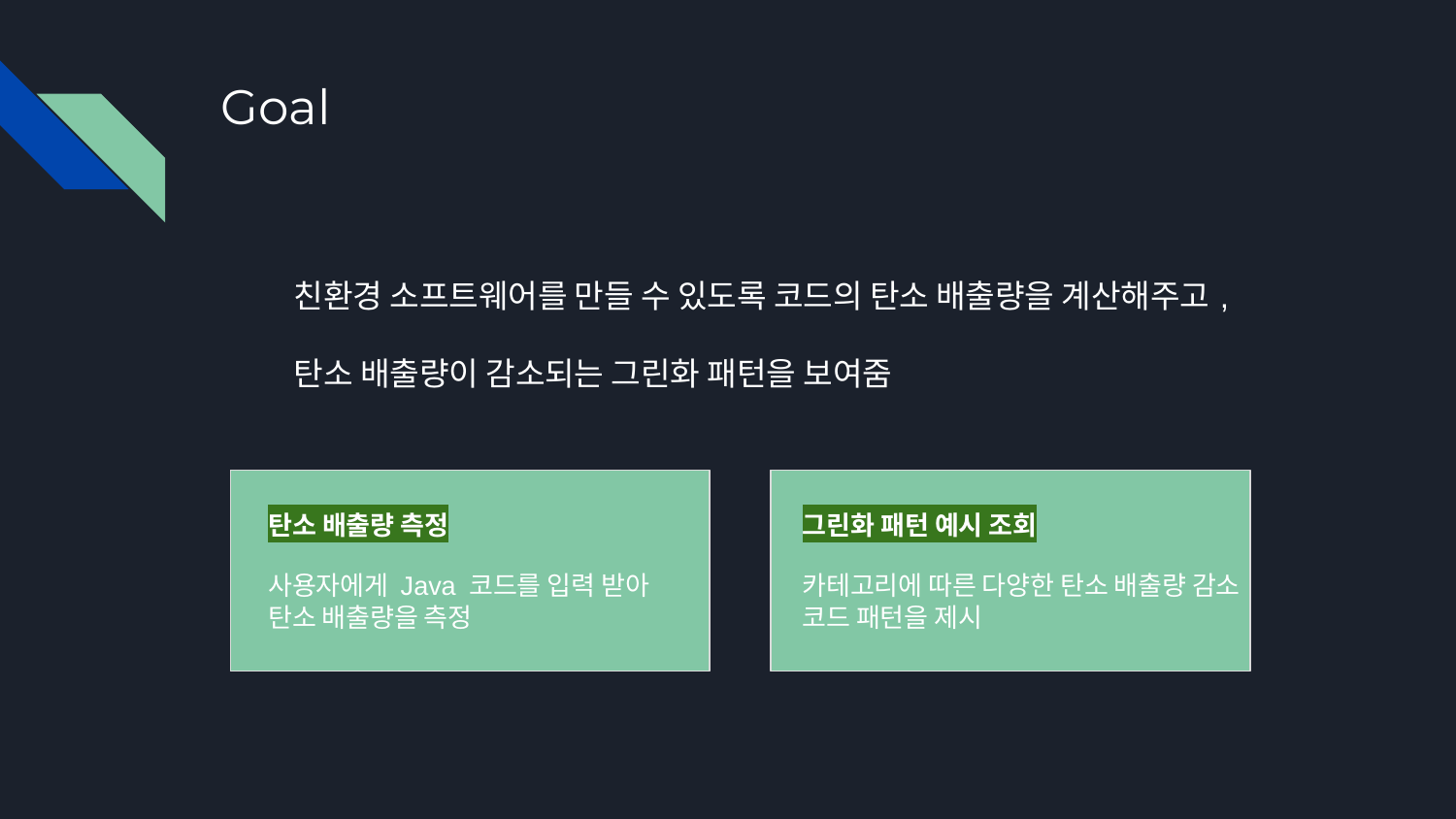

# Goal
친환경 소프트웨어를 만들 수 있도록 코드의 탄소 배출량을 계산해주고,
탄소 배출량이 감소되는 그린화 패턴을 보여줌

탄소 배출량 측정
그린화 패턴 예시 조회
사용자에게 Java 코드를 입력 받아
탄소 배출량을 측정

카테고리에 따른 다양한 탄소 배출량 감소 코드 패턴을 제시